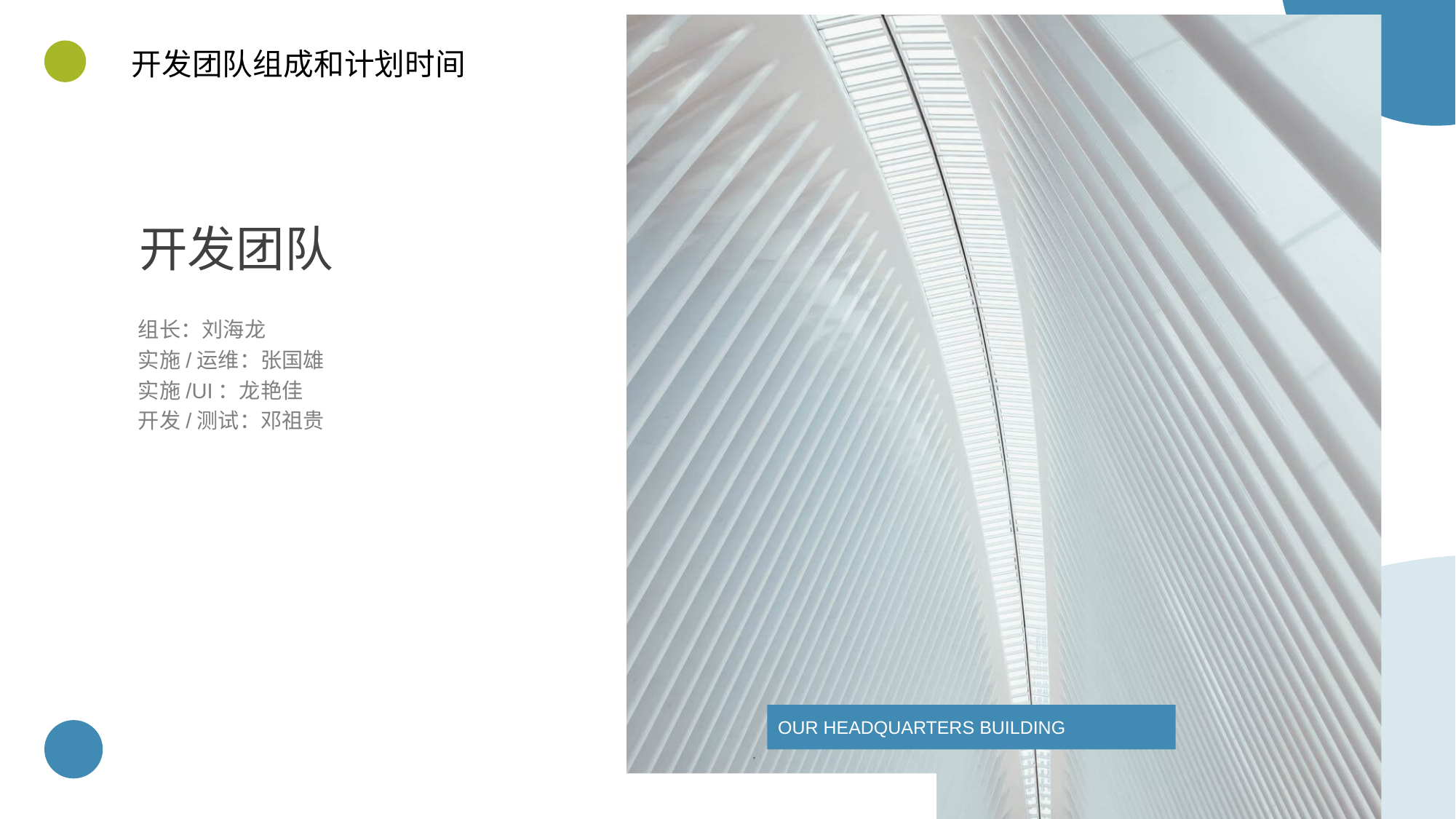

开发团队组成和计划时间
开发团队
组长：刘海龙
实施/运维：张国雄
实施/UI：龙艳佳
开发/测试：邓祖贵
OUR HEADQUARTERS BUILDING